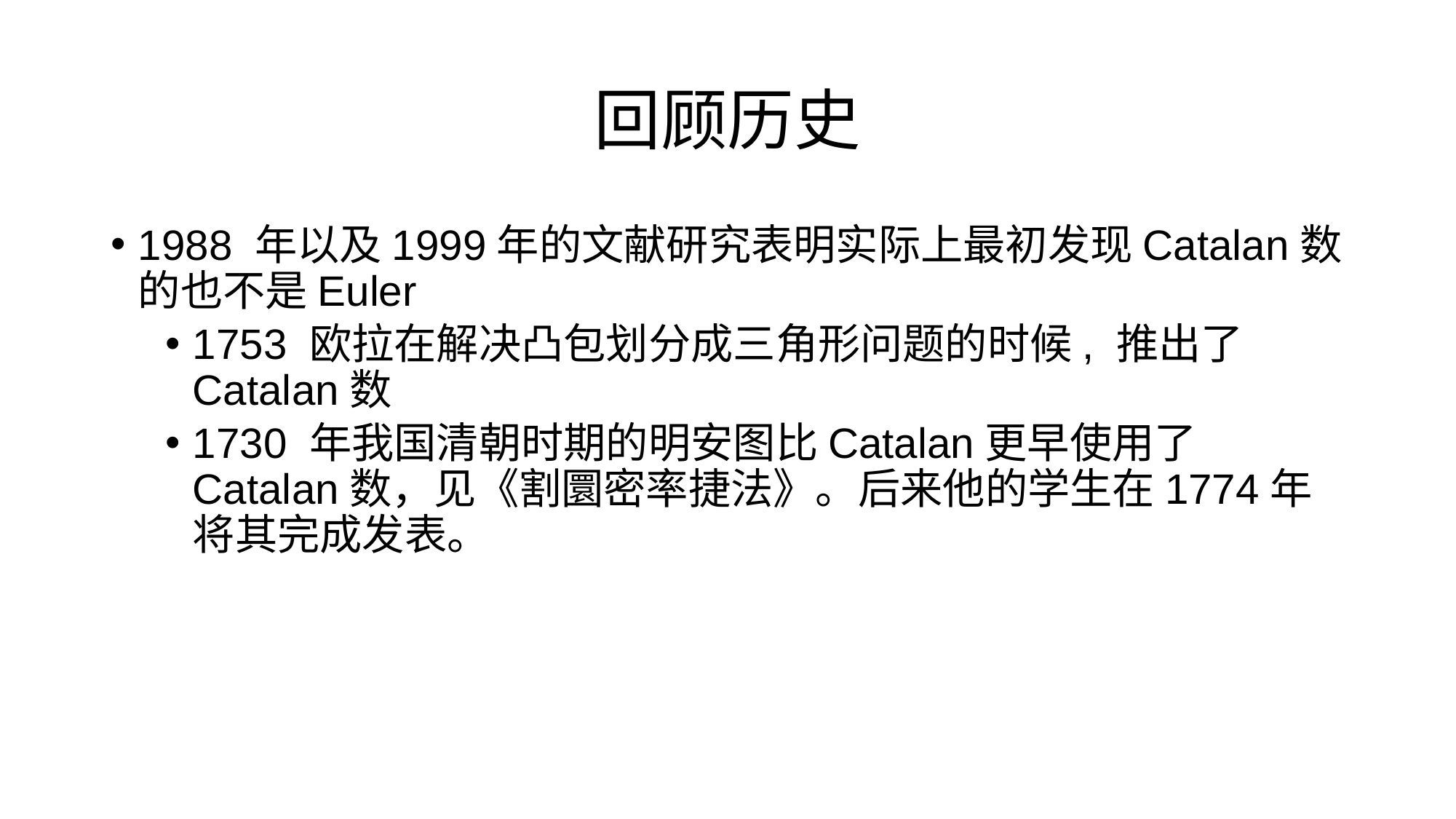

# 回顾历史
1988 年以及1999年的文献研究表明实际上最初发现Catalan数的也不是Euler
1753 欧拉在解决凸包划分成三角形问题的时候, 推出了Catalan数
1730 年我国清朝时期的明安图比Catalan更早使用了Catalan数，见《割圜密率捷法》。后来他的学生在1774年将其完成发表。